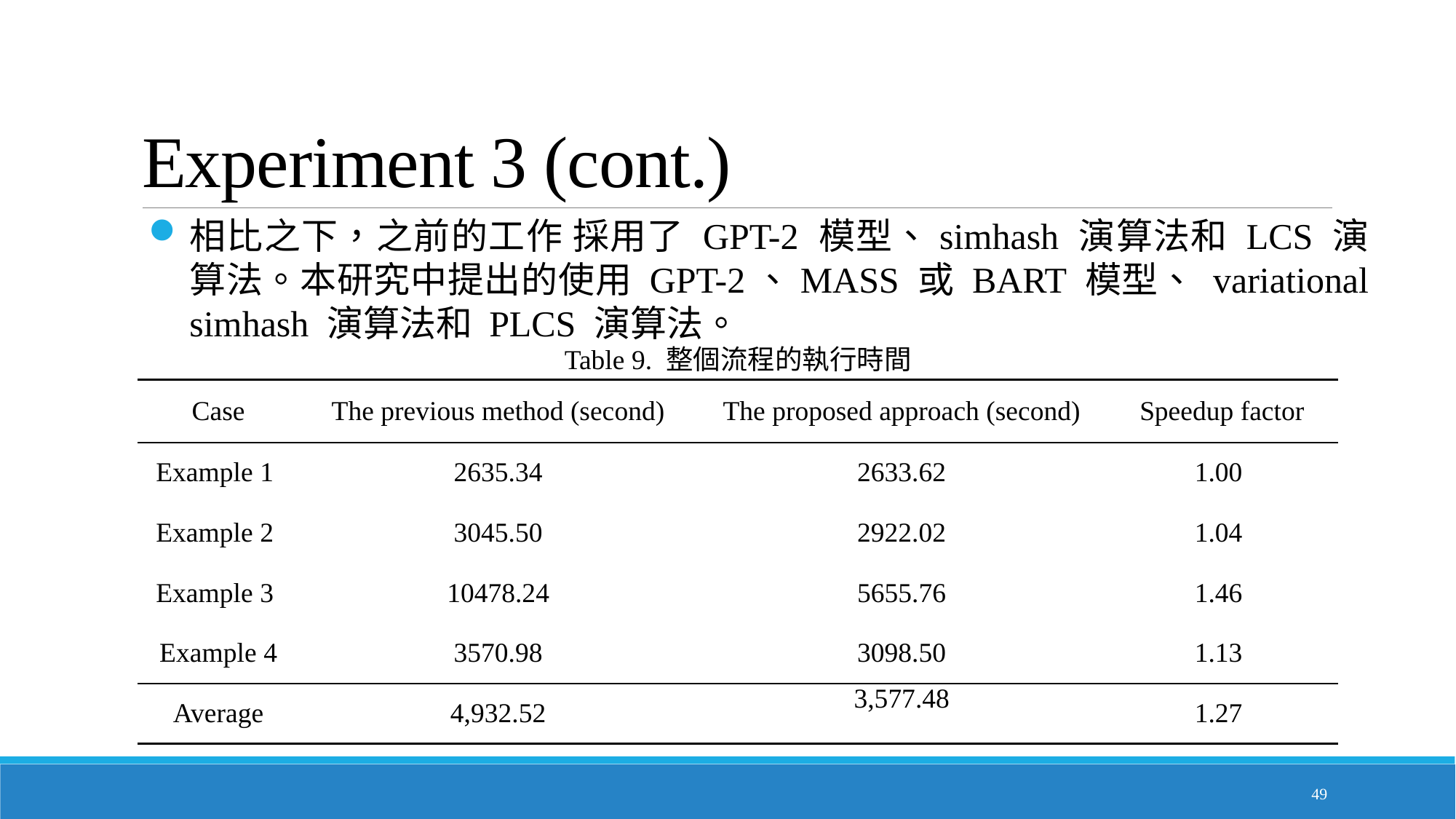

# Experiment 3 (cont.)
相比之下，之前的工作 採用了 GPT-2 模型、simhash 演算法和 LCS 演算法。本研究中提出的使用 GPT-2、MASS 或 BART 模型、 variational simhash 演算法和 PLCS 演算法。
Table 9. 整個流程的執行時間
| Case | The previous method (second) | The proposed approach (second) | Speedup factor |
| --- | --- | --- | --- |
| Example 1 | 2635.34 | 2633.62 | 1.00 |
| Example 2 | 3045.50 | 2922.02 | 1.04 |
| Example 3 | 10478.24 | 5655.76 | 1.46 |
| Example 4 | 3570.98 | 3098.50 | 1.13 |
| Average | 4,932.52 | 3,577.48 | 1.27 |
49